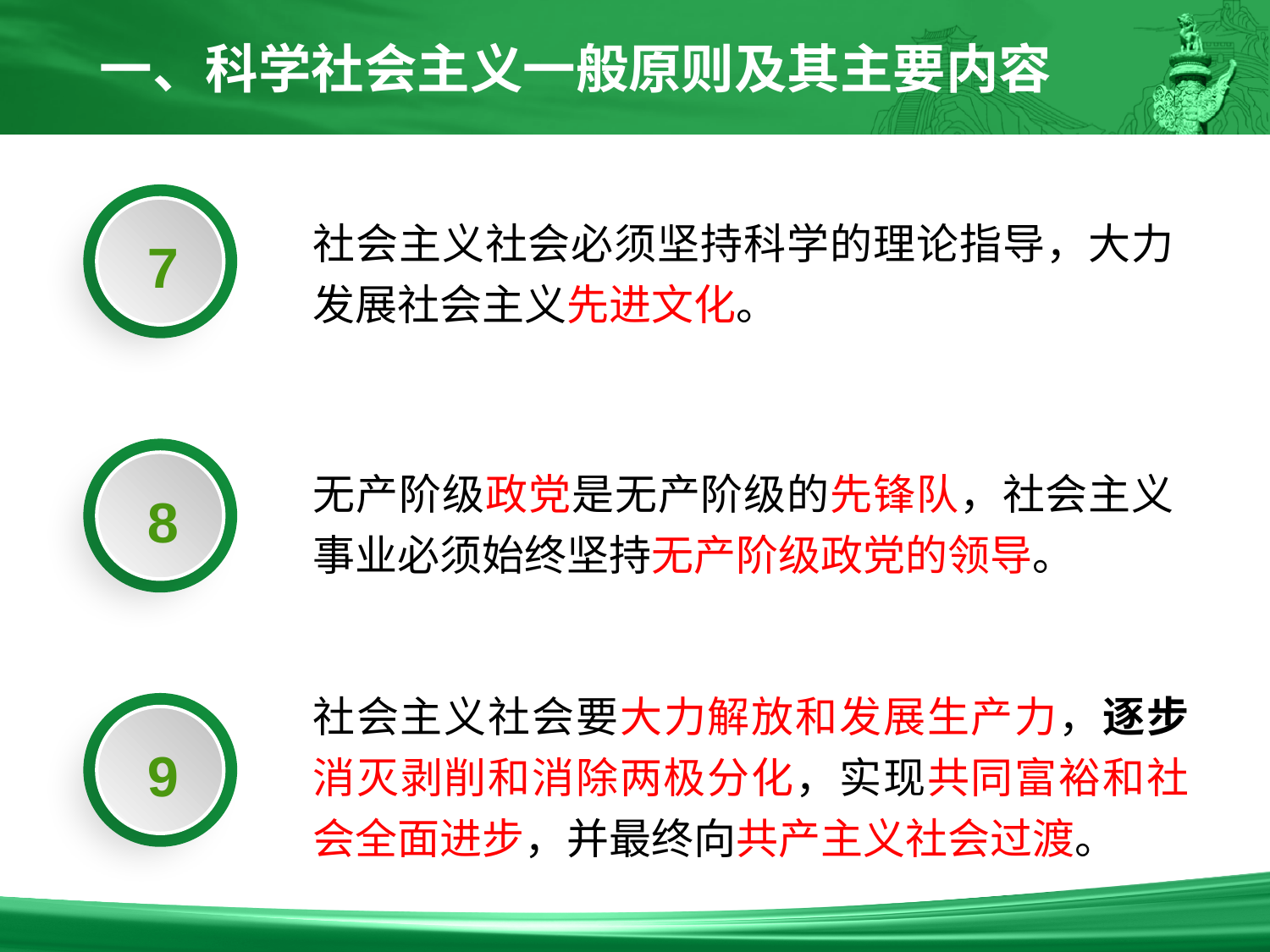

一、科学社会主义一般原则及其主要内容

7
社会主义社会必须坚持科学的理论指导，大力发展社会主义先进文化。

8
无产阶级政党是无产阶级的先锋队，社会主义事业必须始终坚持无产阶级政党的领导。
社会主义社会要大力解放和发展生产力，逐步消灭剥削和消除两极分化，实现共同富裕和社会全面进步，并最终向共产主义社会过渡。

9